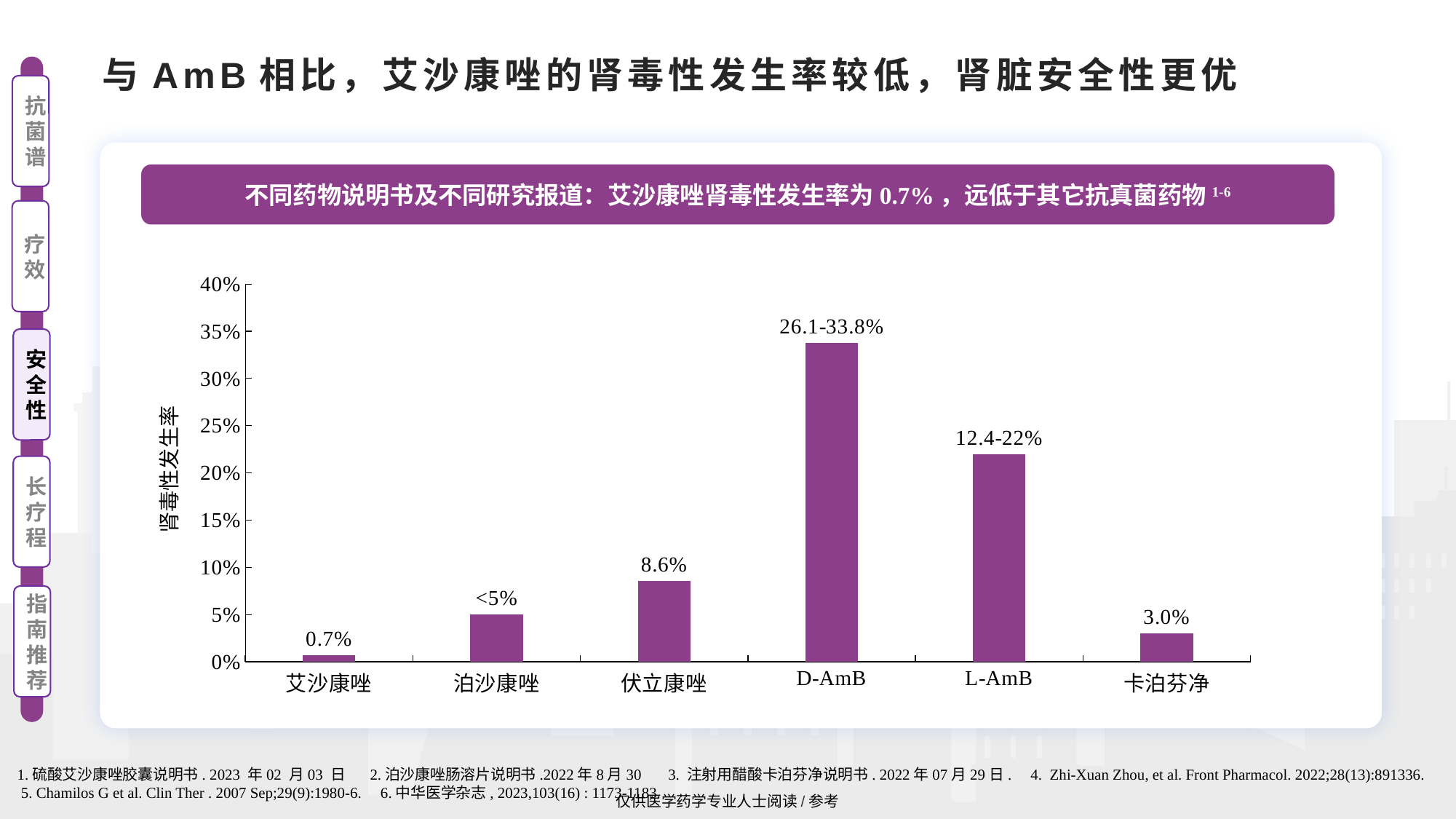

# 与AmB相比，艾沙康唑的肾毒性发生率较低，肾脏安全性更优
疗效
安全性
抗菌谱

长疗程
指南推荐

不同药物说明书及不同研究报道：艾沙康唑肾毒性发生率为0.7%，远低于其它抗真菌药物1-6

### Chart

| Category | 系列 1 |
|---|---|
| 艾沙康唑 | 0.007 |
| 泊沙康唑 | 0.05 |
| 伏立康唑 | 0.0857 |
| D-AmB | 0.338 |
| L-AmB | 0.22 |
| 卡泊芬净 | 0.03 |
肾毒性发生率
1.硫酸艾沙康唑胶囊说明书. 2023 年02 月03 日      2.泊沙康唑肠溶片说明书.2022年8月30       3. 注射用醋酸卡泊芬净说明书. 2022年07月29日.     4.  Zhi-Xuan Zhou, et al. Front Pharmacol. 2022;28(13):891336.    5. Chamilos G et al. Clin Ther . 2007 Sep;29(9):1980-6.     6.中华医学杂志, 2023,103(16) : 1173-1183.
仅供医学药学专业人士阅读/参考